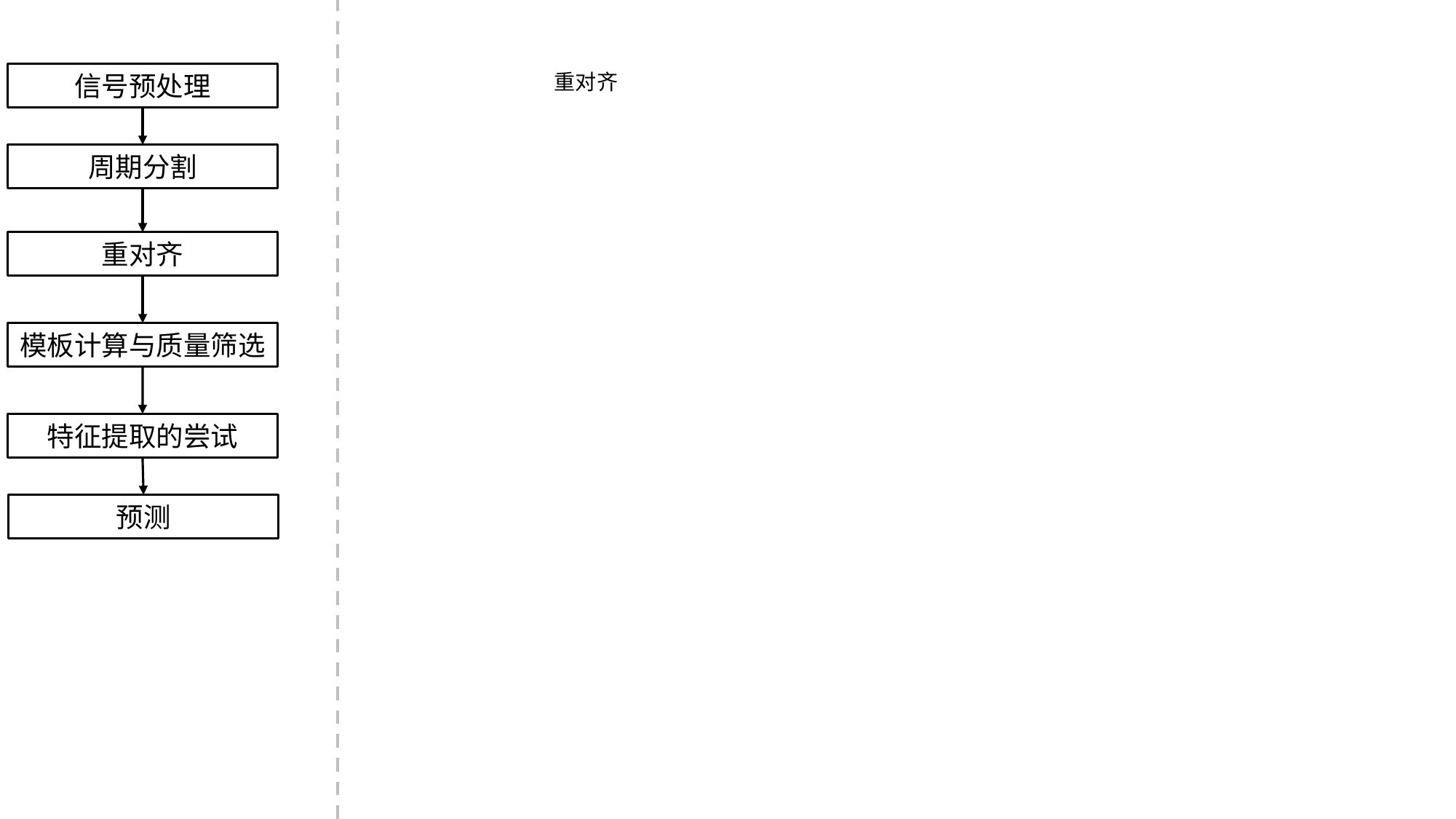

信号预处理
重对齐
周期分割
重对齐
模板计算与质量筛选
特征提取的尝试
预测